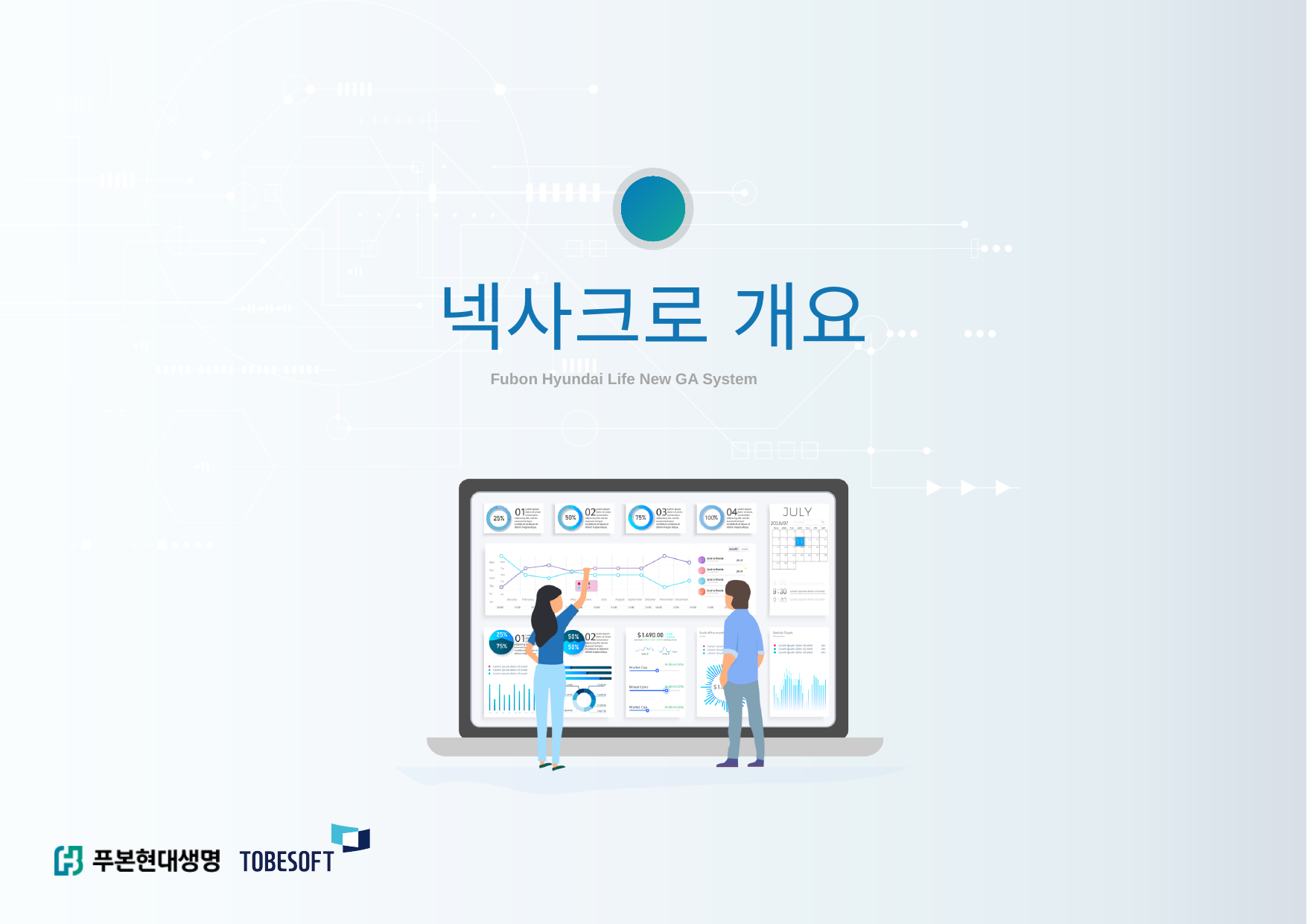

Ⅱ
넥사크로 개요
Fubon Hyundai Life New GA System